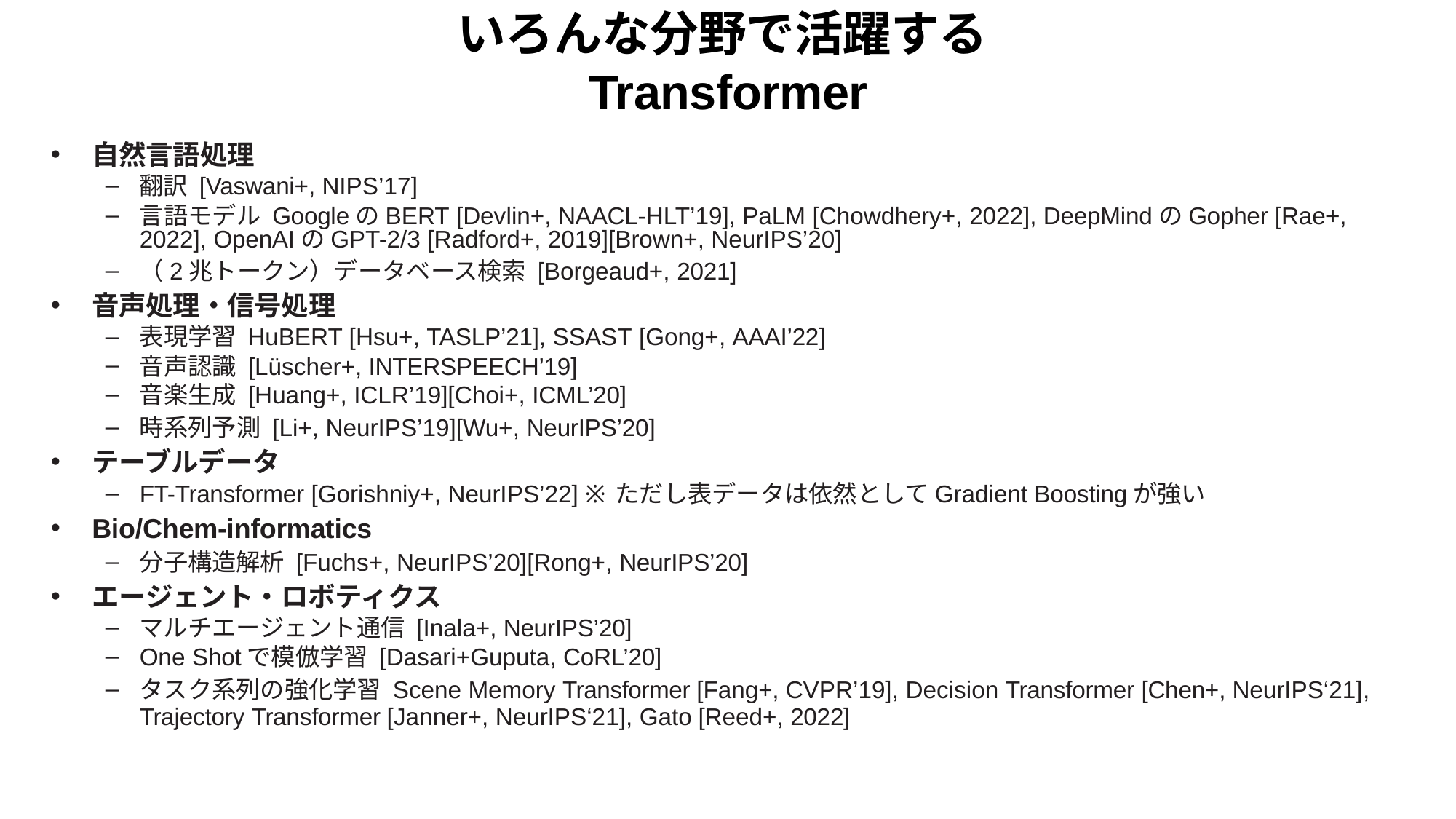

# いろんな分野で活躍するTransformer
自然言語処理
翻訳 [Vaswani+, NIPS’17]
言語モデル GoogleのBERT [Devlin+, NAACL-HLT’19], PaLM [Chowdhery+, 2022], DeepMindのGopher [Rae+, 2022], OpenAIのGPT-2/3 [Radford+, 2019][Brown+, NeurIPS’20]
（2兆トークン）データベース検索 [Borgeaud+, 2021]
音声処理・信号処理
表現学習 HuBERT [Hsu+, TASLP’21], SSAST [Gong+, AAAI’22]
音声認識 [Lüscher+, INTERSPEECH’19]
音楽生成 [Huang+, ICLR’19][Choi+, ICML’20]
時系列予測 [Li+, NeurIPS’19][Wu+, NeurIPS’20]
テーブルデータ
FT-Transformer [Gorishniy+, NeurIPS’22] ※ただし表データは依然としてGradient Boostingが強い
Bio/Chem-informatics
分子構造解析 [Fuchs+, NeurIPS’20][Rong+, NeurIPS’20]
エージェント・ロボティクス
マルチエージェント通信 [Inala+, NeurIPS’20]
One Shotで模倣学習 [Dasari+Guputa, CoRL’20]
タスク系列の強化学習 Scene Memory Transformer [Fang+, CVPR’19], Decision Transformer [Chen+, NeurIPS‘21], Trajectory Transformer [Janner+, NeurIPS‘21], Gato [Reed+, 2022]